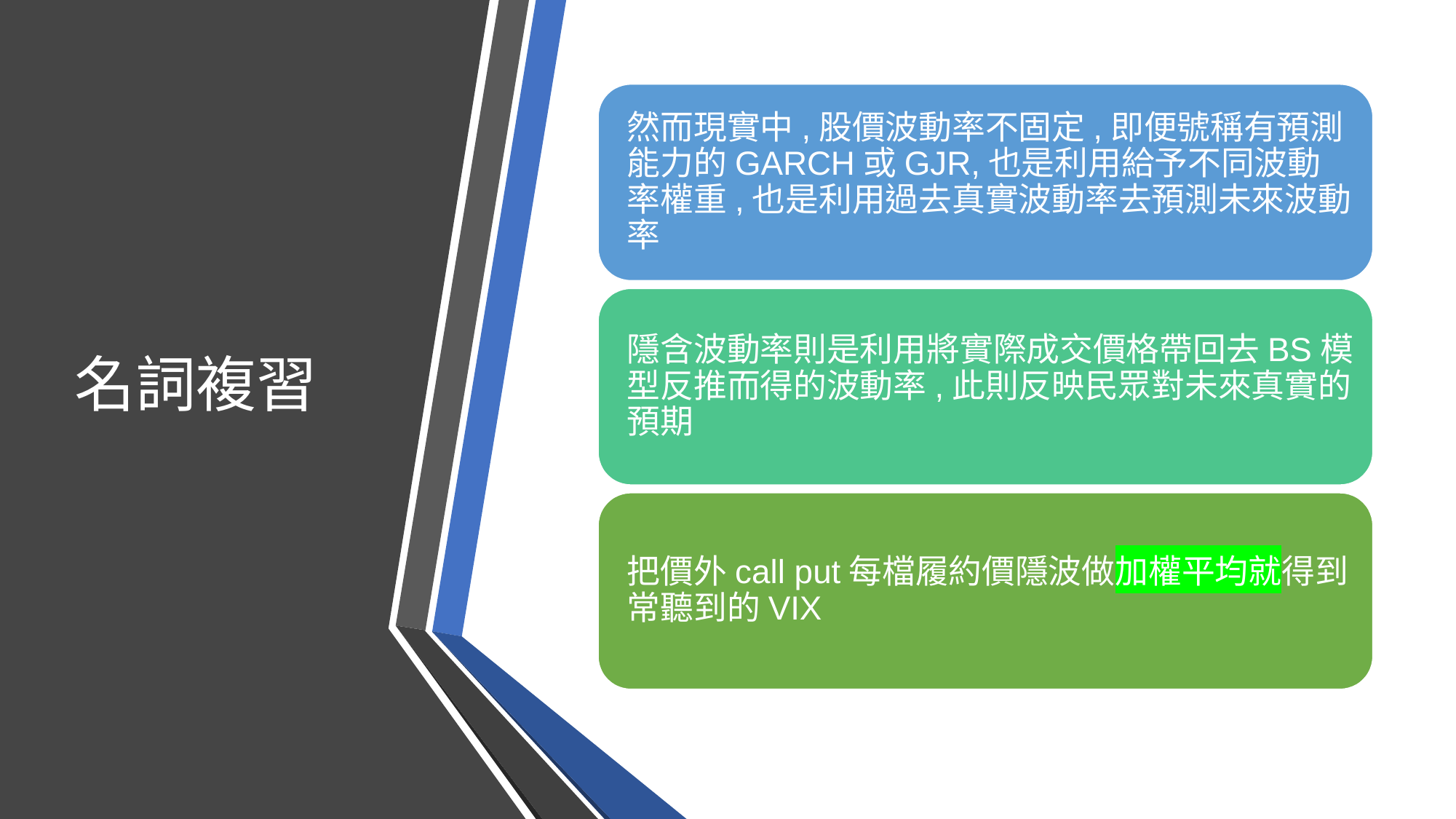

# 名詞複習
然而現實中,股價波動率不固定,即便號稱有預測能力的GARCH或GJR,也是利用給予不同波動率權重,也是利用過去真實波動率去預測未來波動率
隱含波動率則是利用將實際成交價格帶回去BS模型反推而得的波動率,此則反映民眾對未來真實的預期
把價外call put每檔履約價隱波做加權平均就得到常聽到的VIX